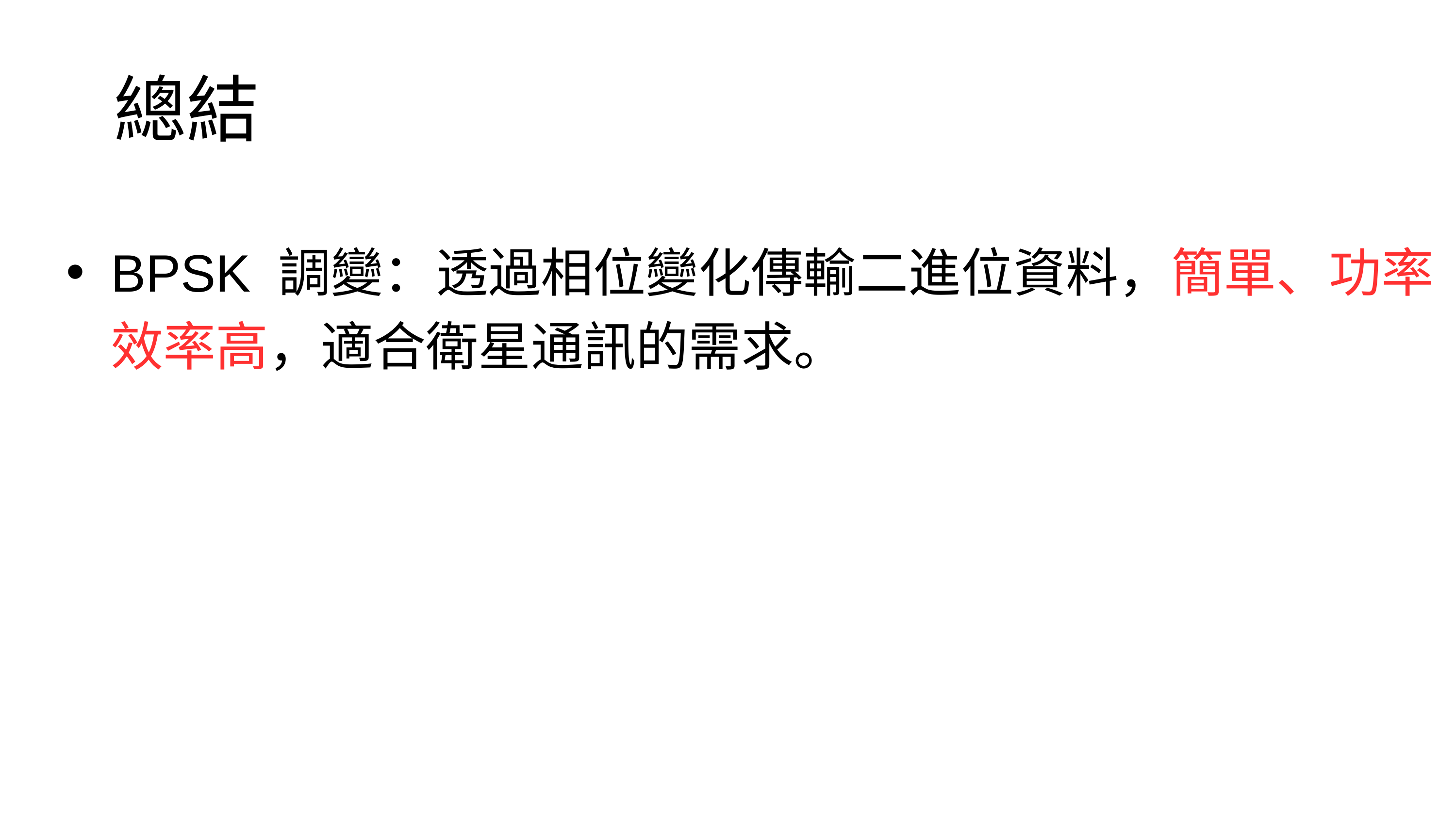

總結
BPSK 調變：透過相位變化傳輸二進位資料，簡單、功率效率高，適合衛星通訊的需求。